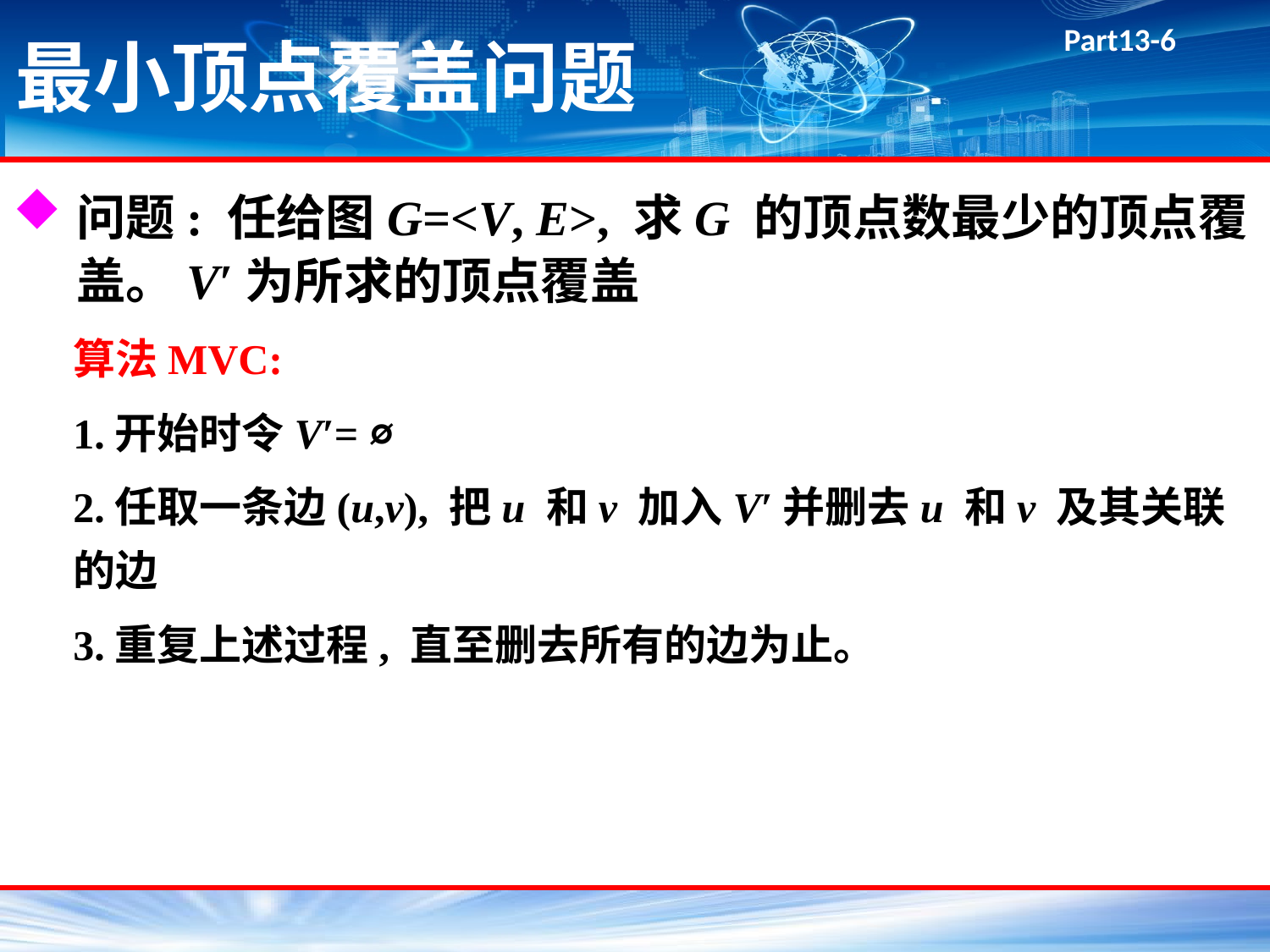

# 最小顶点覆盖问题
问题: 任给图G=<V, E>, 求G 的顶点数最少的顶点覆盖。V′为所求的顶点覆盖
算法MVC:
1.开始时令V′= ∅
2.任取一条边(u,v), 把u 和v 加入V′并删去u 和v 及其关联的边
3.重复上述过程, 直至删去所有的边为止。